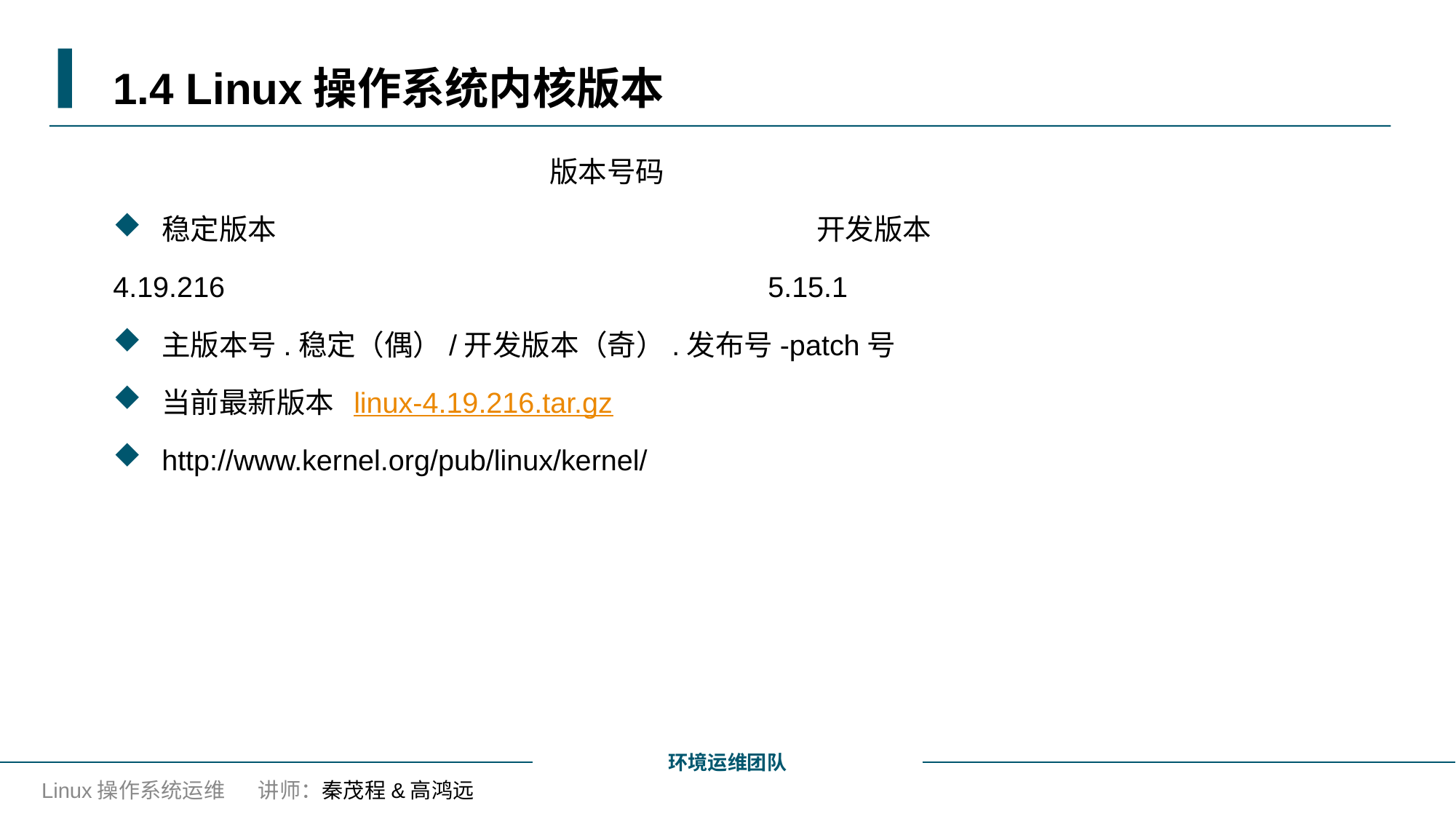

# 1.4 Linux操作系统内核版本
				版本号码
稳定版本					开发版本
4.19.216					5.15.1
主版本号.稳定（偶）/开发版本（奇）.发布号-patch号
当前最新版本  linux-4.19.216.tar.gz
http://www.kernel.org/pub/linux/kernel/